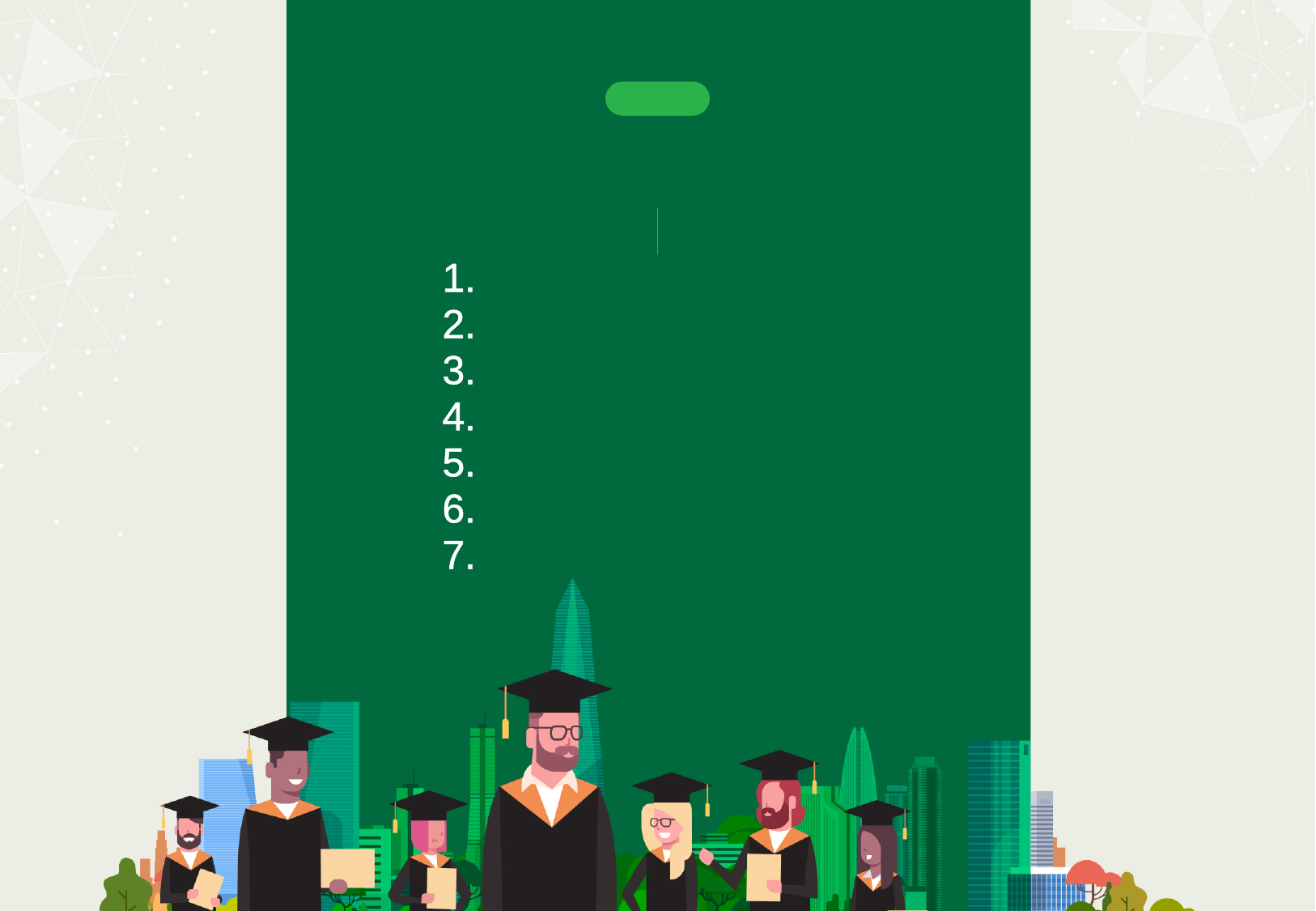

CHAPTER
III. 복무관련 주요사항
급여
휴가
유연근무
연장근로 운영기준
출장
대외활동
청렴도 개선대책
         - 법인카드 사용 등